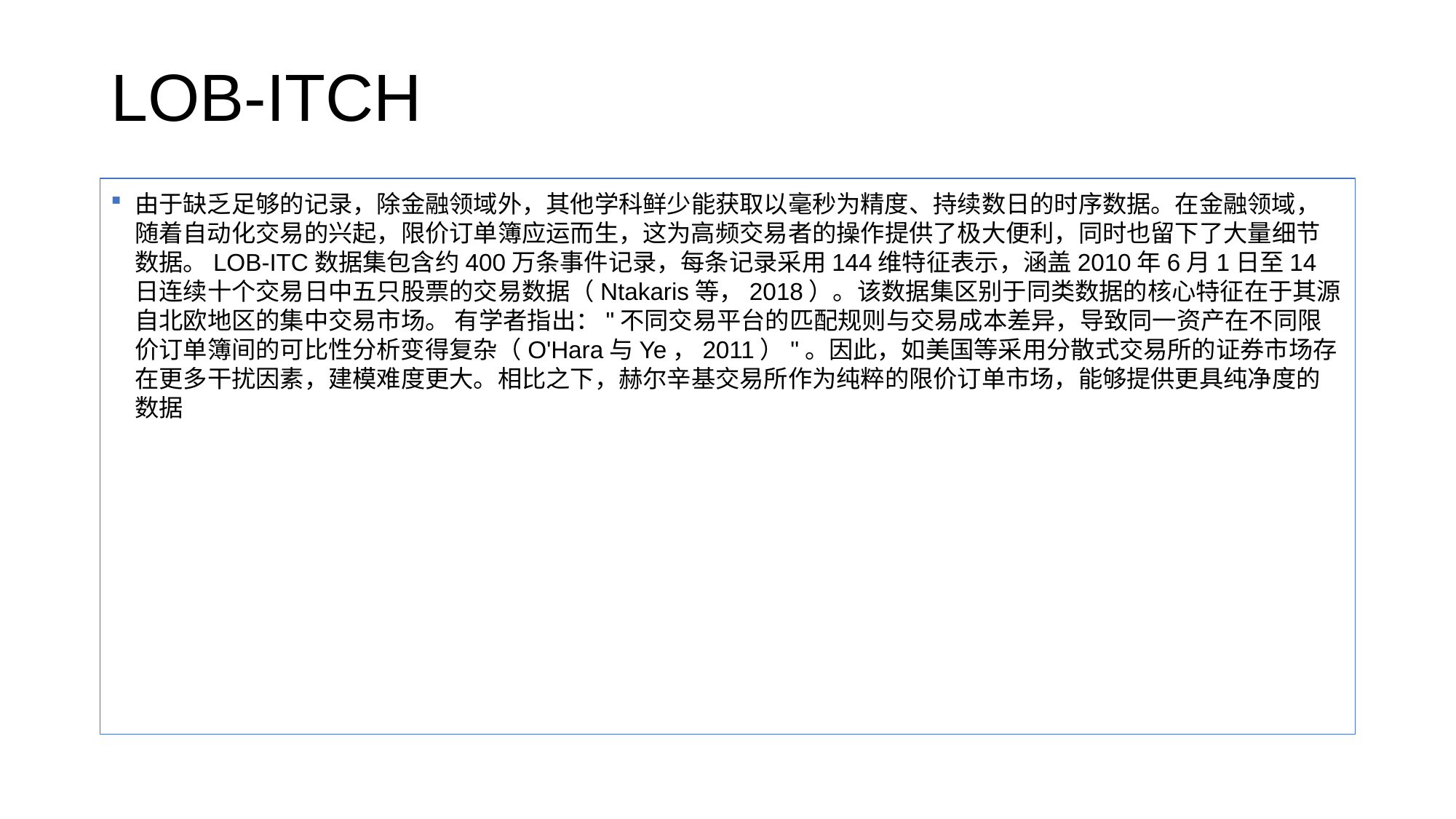

# LOB-ITCH
由于缺乏足够的记录，除金融领域外，其他学科鲜少能获取以毫秒为精度、持续数日的时序数据。在金融领域，随着自动化交易的兴起，限价订单簿应运而生，这为高频交易者的操作提供了极大便利，同时也留下了大量细节数据。LOB-ITC数据集包含约400万条事件记录，每条记录采用144维特征表示，涵盖2010年6月1日至14日连续十个交易日中五只股票的交易数据（Ntakaris等，2018）。该数据集区别于同类数据的核心特征在于其源自北欧地区的集中交易市场。 有学者指出："不同交易平台的匹配规则与交易成本差异，导致同一资产在不同限价订单簿间的可比性分析变得复杂（O'Hara与Ye，2011）"。因此，如美国等采用分散式交易所的证券市场存在更多干扰因素，建模难度更大。相比之下，赫尔辛基交易所作为纯粹的限价订单市场，能够提供更具纯净度的数据